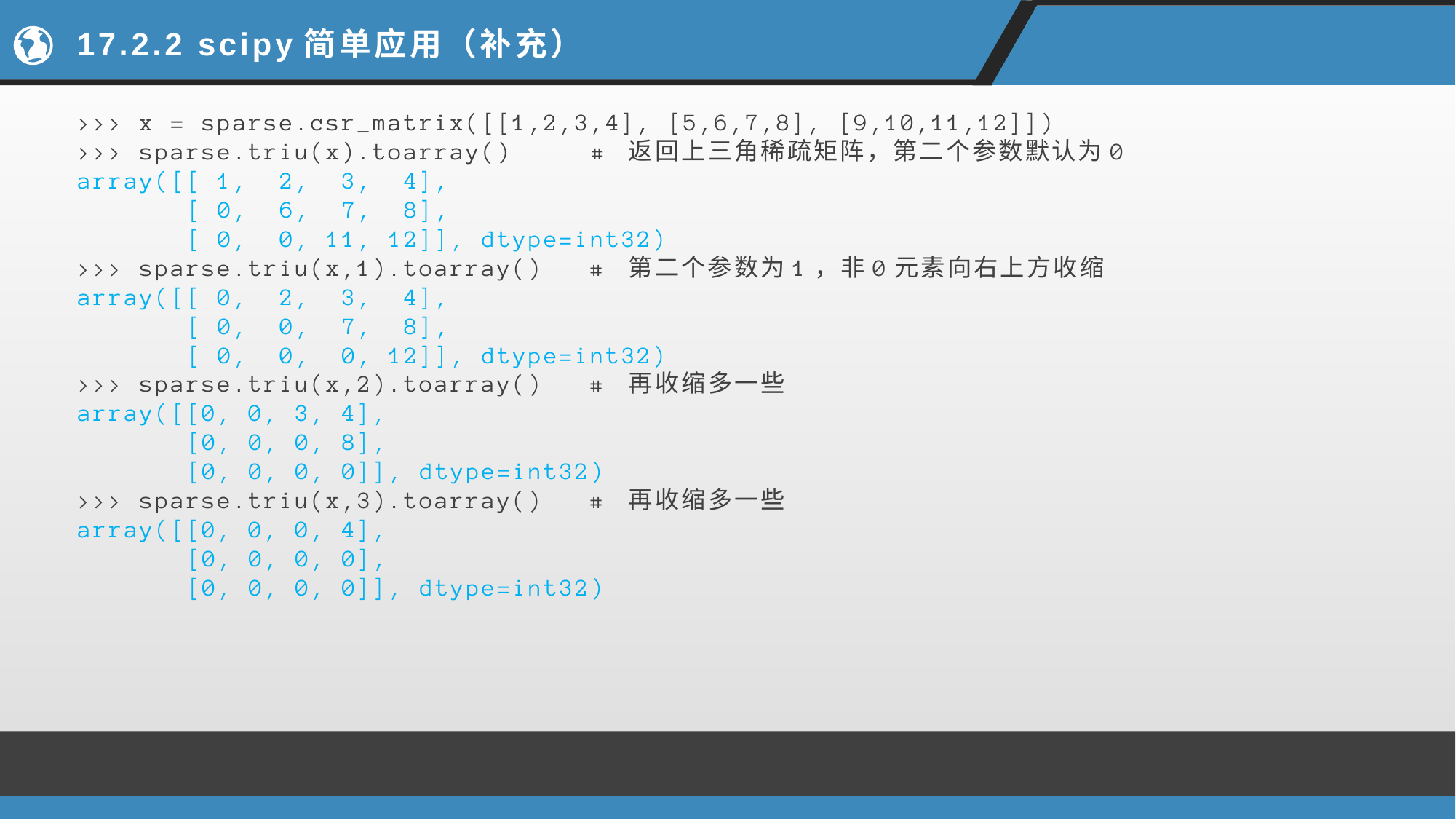

# 17.2.2 scipy简单应用（补充）

>>> x = sparse.csr_matrix([[1,2,3,4], [5,6,7,8], [9,10,11,12]])
>>> sparse.triu(x).toarray()     # 返回上三角稀疏矩阵，第二个参数默认为0
array([[ 1,  2,  3,  4],
       [ 0,  6,  7,  8],
       [ 0,  0, 11, 12]], dtype=int32)
>>> sparse.triu(x,1).toarray()   # 第二个参数为1，非0元素向右上方收缩
array([[ 0,  2,  3,  4],
       [ 0,  0,  7,  8],
       [ 0,  0,  0, 12]], dtype=int32)
>>> sparse.triu(x,2).toarray()   # 再收缩多一些
array([[0, 0, 3, 4],
       [0, 0, 0, 8],
       [0, 0, 0, 0]], dtype=int32)
>>> sparse.triu(x,3).toarray()   # 再收缩多一些
array([[0, 0, 0, 4],
       [0, 0, 0, 0],
       [0, 0, 0, 0]], dtype=int32)